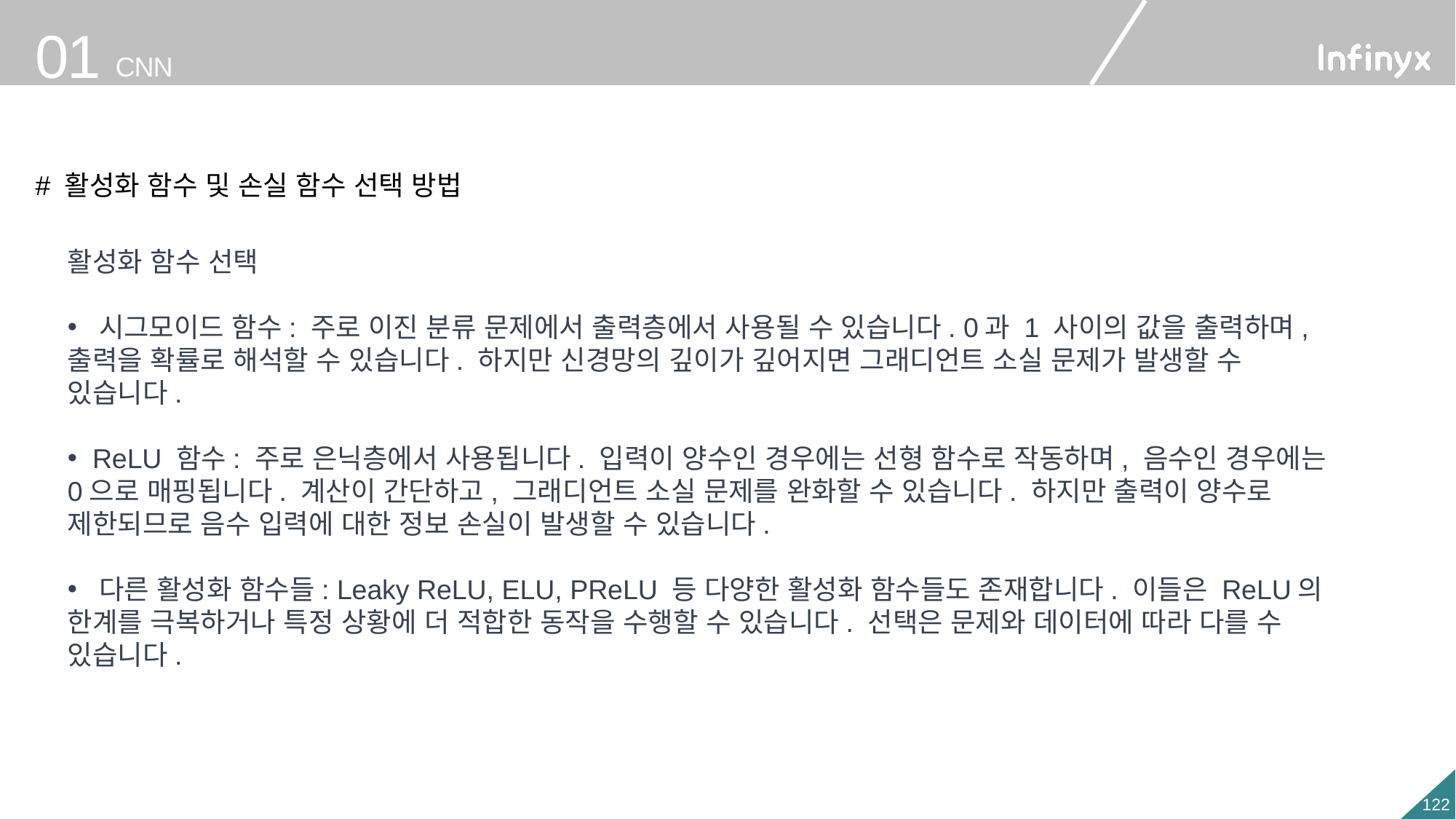

# 활성화 함수 및 손실 함수 선택 방법
활성화 함수 선택

  시그모이드 함수: 주로 이진 분류 문제에서 출력층에서 사용될 수 있습니다. 0과 1 사이의 값을 출력하며, 출력을 확률로 해석할 수 있습니다. 하지만 신경망의 깊이가 깊어지면 그래디언트 소실 문제가 발생할 수 있습니다.

  ReLU 함수: 주로 은닉층에서 사용됩니다. 입력이 양수인 경우에는 선형 함수로 작동하며, 음수인 경우에는 0으로 매핑됩니다. 계산이 간단하고, 그래디언트 소실 문제를 완화할 수 있습니다. 하지만 출력이 양수로 제한되므로 음수 입력에 대한 정보 손실이 발생할 수 있습니다.

  다른 활성화 함수들: Leaky ReLU, ELU, PReLU 등 다양한 활성화 함수들도 존재합니다. 이들은 ReLU의 한계를 극복하거나 특정 상황에 더 적합한 동작을 수행할 수 있습니다. 선택은 문제와 데이터에 따라 다를 수 있습니다.